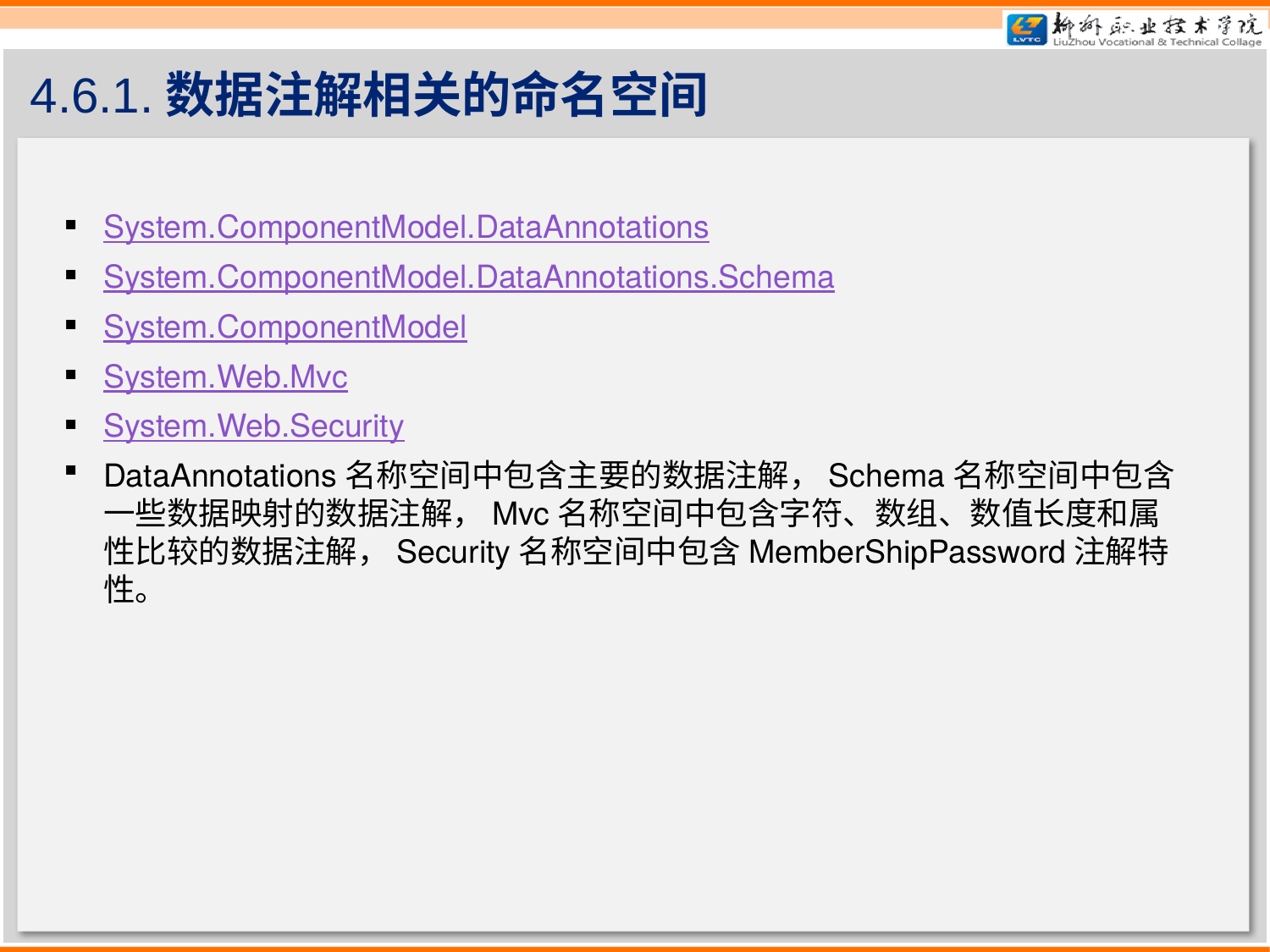

# 4.6.1.数据注解相关的命名空间
System.ComponentModel.DataAnnotations
System.ComponentModel.DataAnnotations.Schema
System.ComponentModel
System.Web.Mvc
System.Web.Security
DataAnnotations名称空间中包含主要的数据注解，Schema名称空间中包含一些数据映射的数据注解，Mvc名称空间中包含字符、数组、数值长度和属性比较的数据注解，Security名称空间中包含MemberShipPassword注解特性。